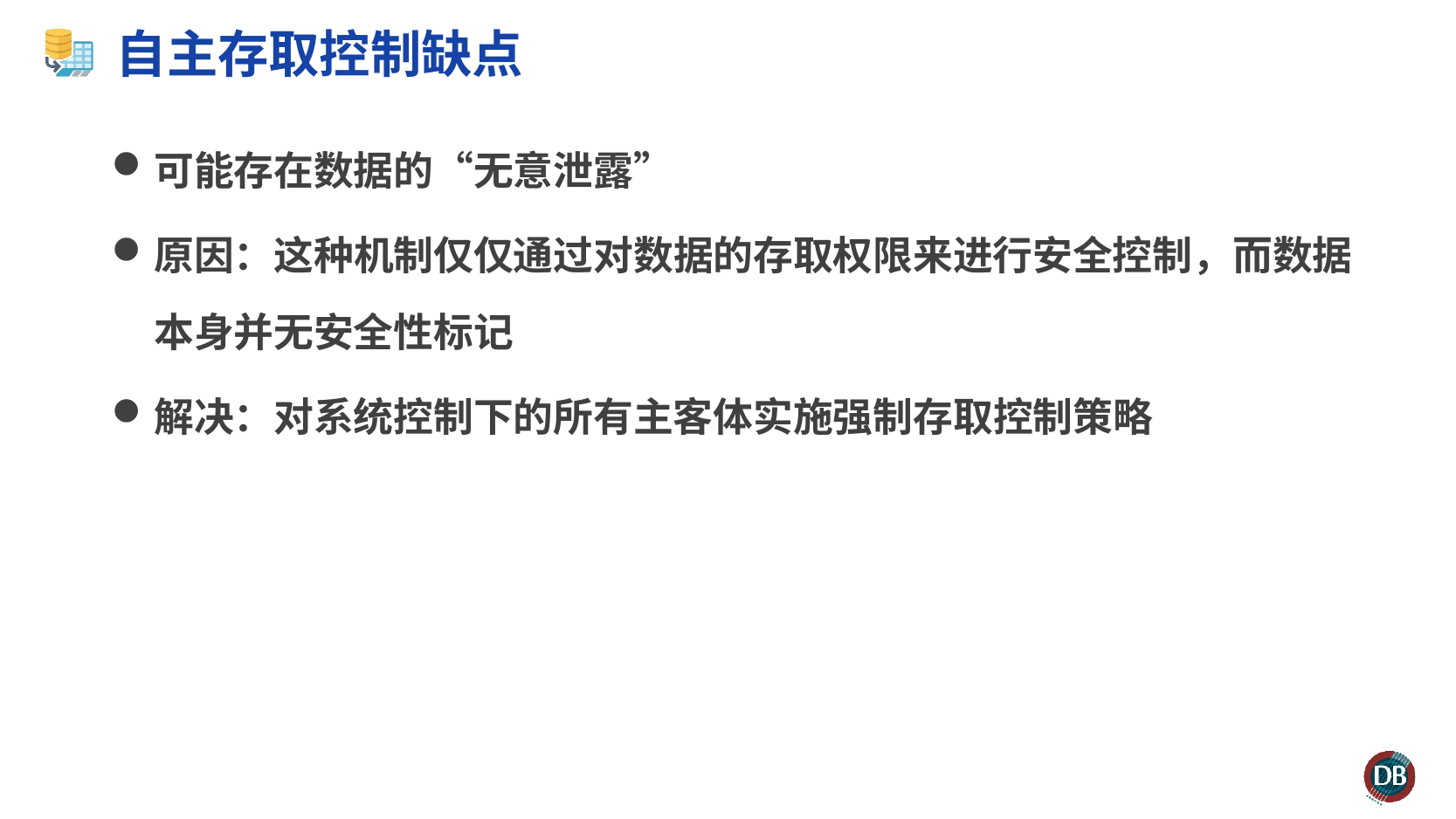

# 自主存取控制缺点
可能存在数据的“无意泄露”
原因：这种机制仅仅通过对数据的存取权限来进行安全控制，而数据本身并无安全性标记
解决：对系统控制下的所有主客体实施强制存取控制策略